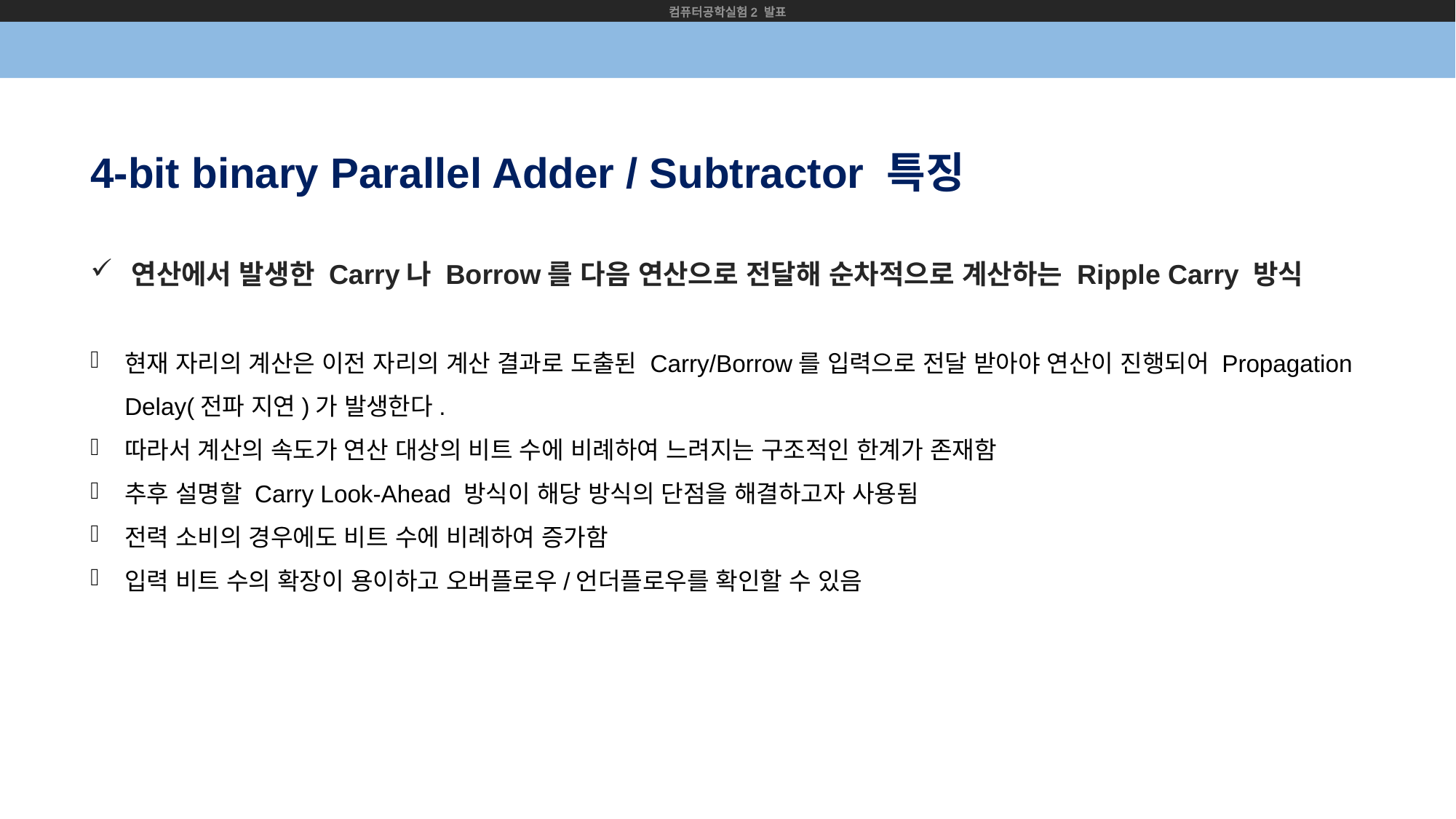

컴퓨터공학실험2 발표

4-bit binary Parallel Adder / Subtractor 특징

연산에서 발생한 Carry나 Borrow를 다음 연산으로 전달해 순차적으로 계산하는 Ripple Carry 방식

현재 자리의 계산은 이전 자리의 계산 결과로 도출된 Carry/Borrow를 입력으로 전달 받아야 연산이 진행되어 Propagation Delay(전파 지연)가 발생한다.
따라서 계산의 속도가 연산 대상의 비트 수에 비례하여 느려지는 구조적인 한계가 존재함
추후 설명할 Carry Look-Ahead 방식이 해당 방식의 단점을 해결하고자 사용됨
전력 소비의 경우에도 비트 수에 비례하여 증가함
입력 비트 수의 확장이 용이하고 오버플로우/언더플로우를 확인할 수 있음